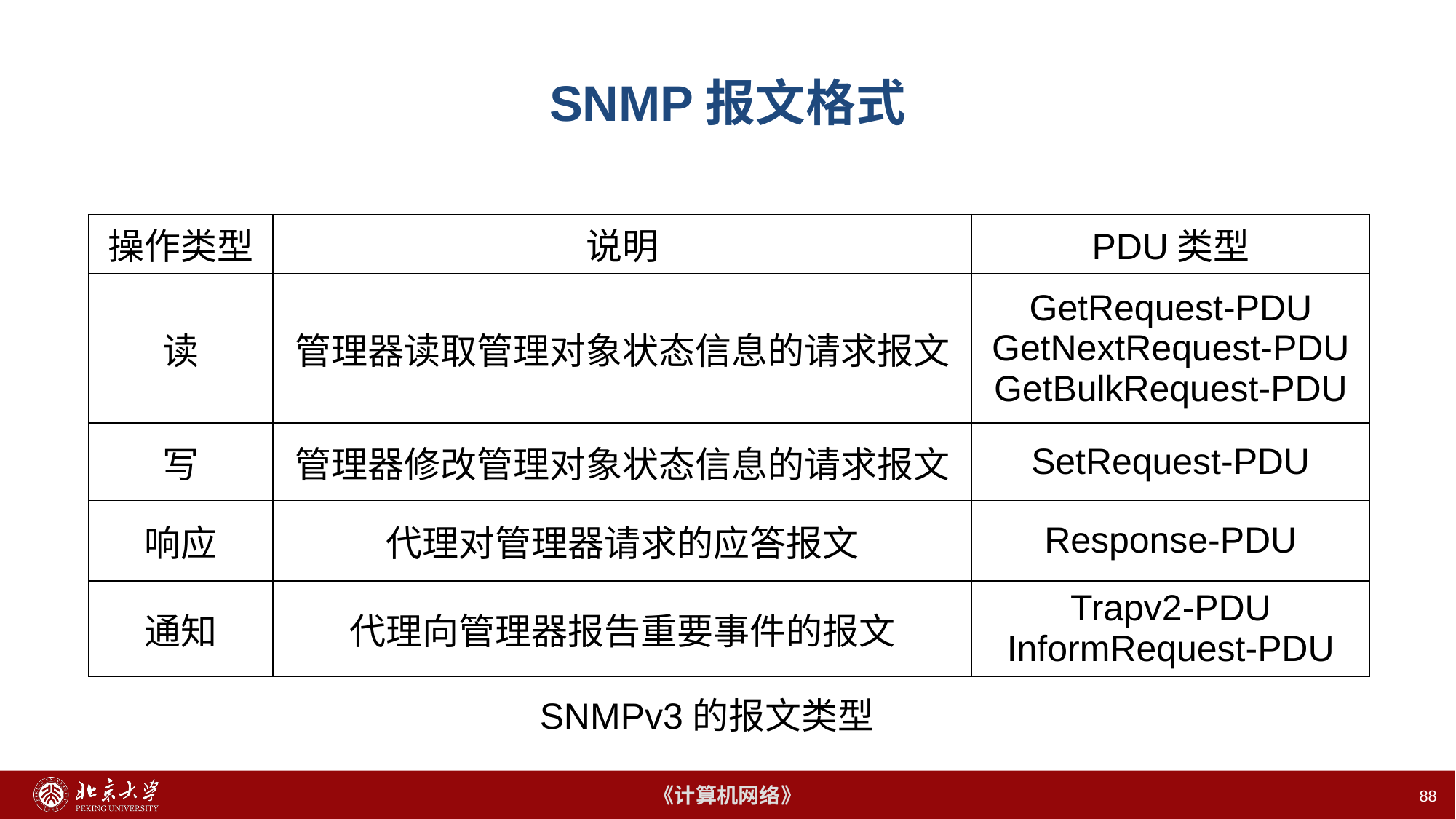

88
# SNMP报文格式
| 操作类型 | 说明 | PDU类型 |
| --- | --- | --- |
| 读 | 管理器读取管理对象状态信息的请求报文 | GetRequest-PDU GetNextRequest-PDU GetBulkRequest-PDU |
| 写 | 管理器修改管理对象状态信息的请求报文 | SetRequest-PDU |
| 响应 | 代理对管理器请求的应答报文 | Response-PDU |
| 通知 | 代理向管理器报告重要事件的报文 | Trapv2-PDU InformRequest-PDU |
SNMPv3的报文类型